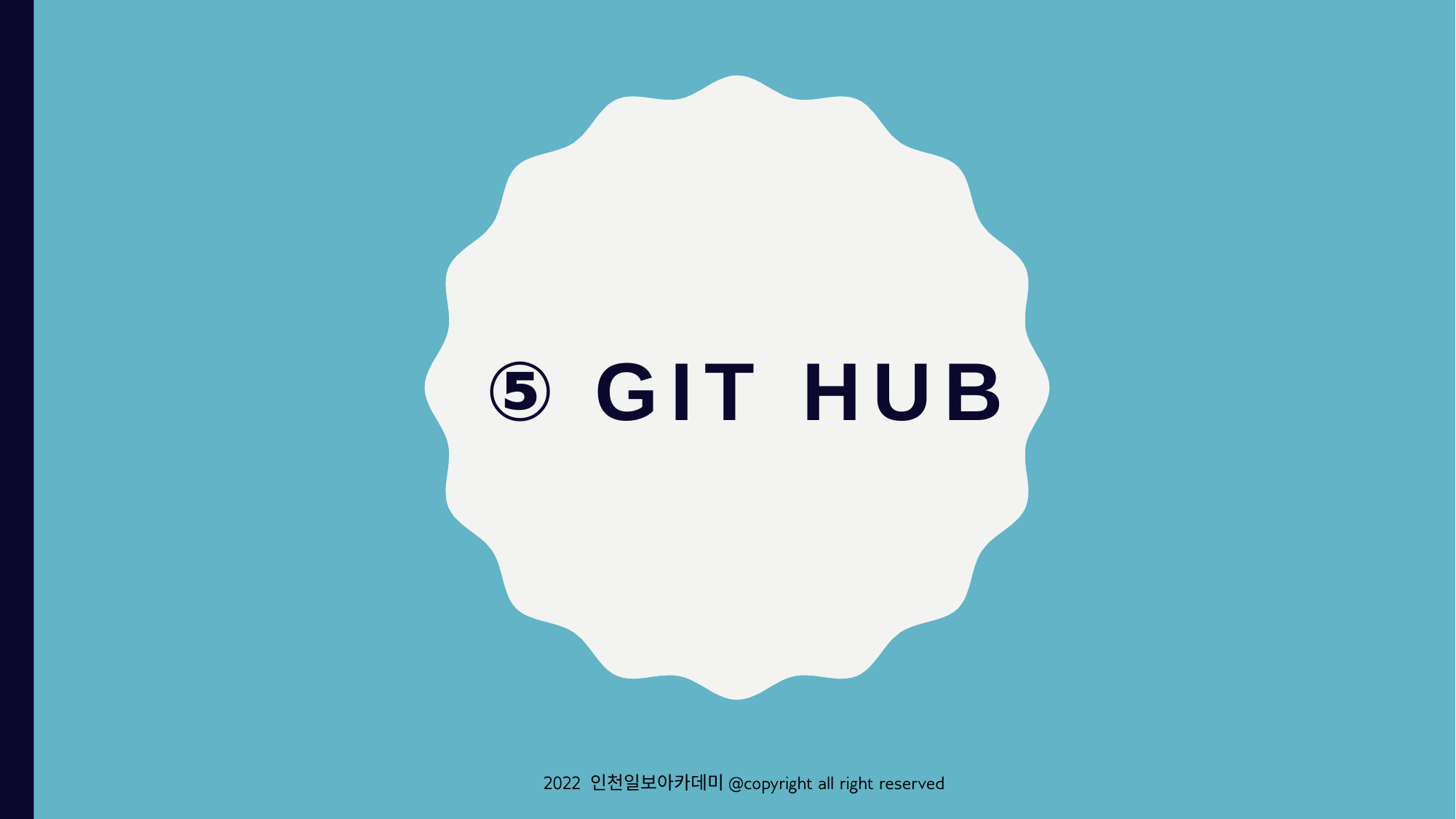

# GIT hub
2022 인천일보아카데미@copyright all right reserved